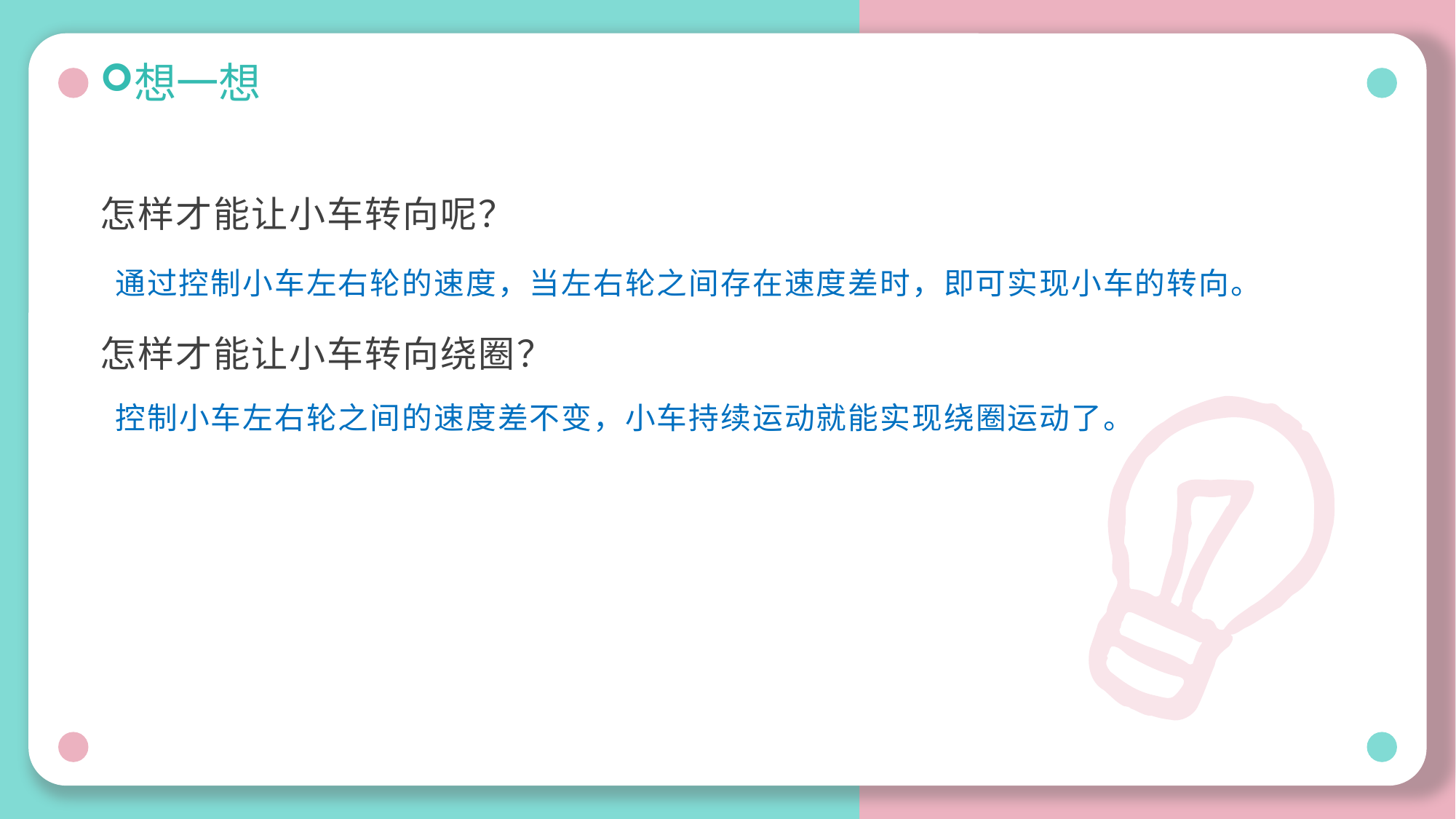

# 想一想
怎样才能让小车转向呢？
通过控制小车左右轮的速度，当左右轮之间存在速度差时，即可实现小车的转向。
怎样才能让小车转向绕圈？
控制小车左右轮之间的速度差不变，小车持续运动就能实现绕圈运动了。